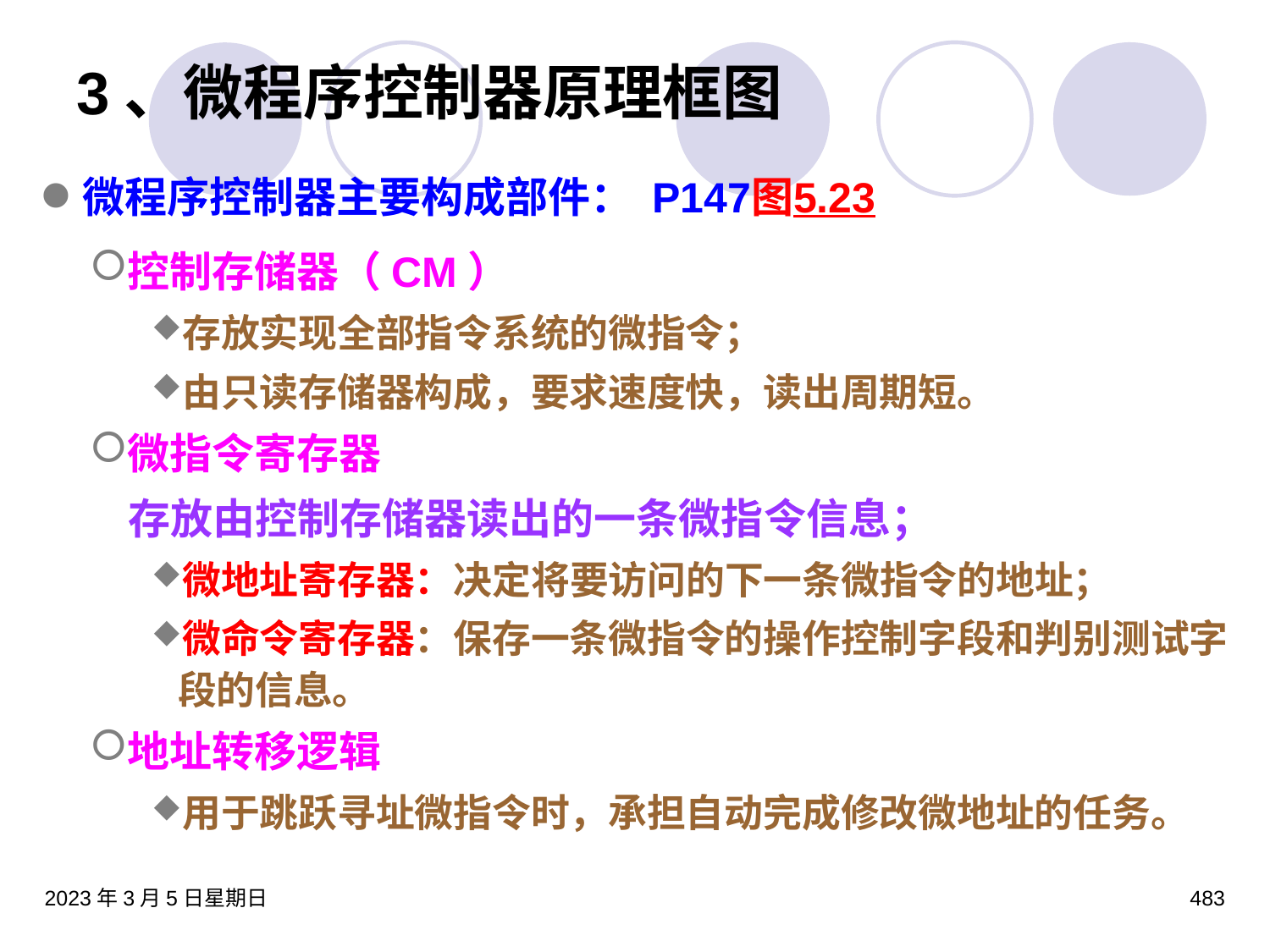

# 3、微程序控制器原理框图
微程序控制器主要构成部件： P147图5.23
控制存储器（CM）
存放实现全部指令系统的微指令；
由只读存储器构成，要求速度快，读出周期短。
微指令寄存器
   存放由控制存储器读出的一条微指令信息；
微地址寄存器：决定将要访问的下一条微指令的地址；
微命令寄存器：保存一条微指令的操作控制字段和判别测试字段的信息。
地址转移逻辑
用于跳跃寻址微指令时，承担自动完成修改微地址的任务。
2023年3月5日星期日
483